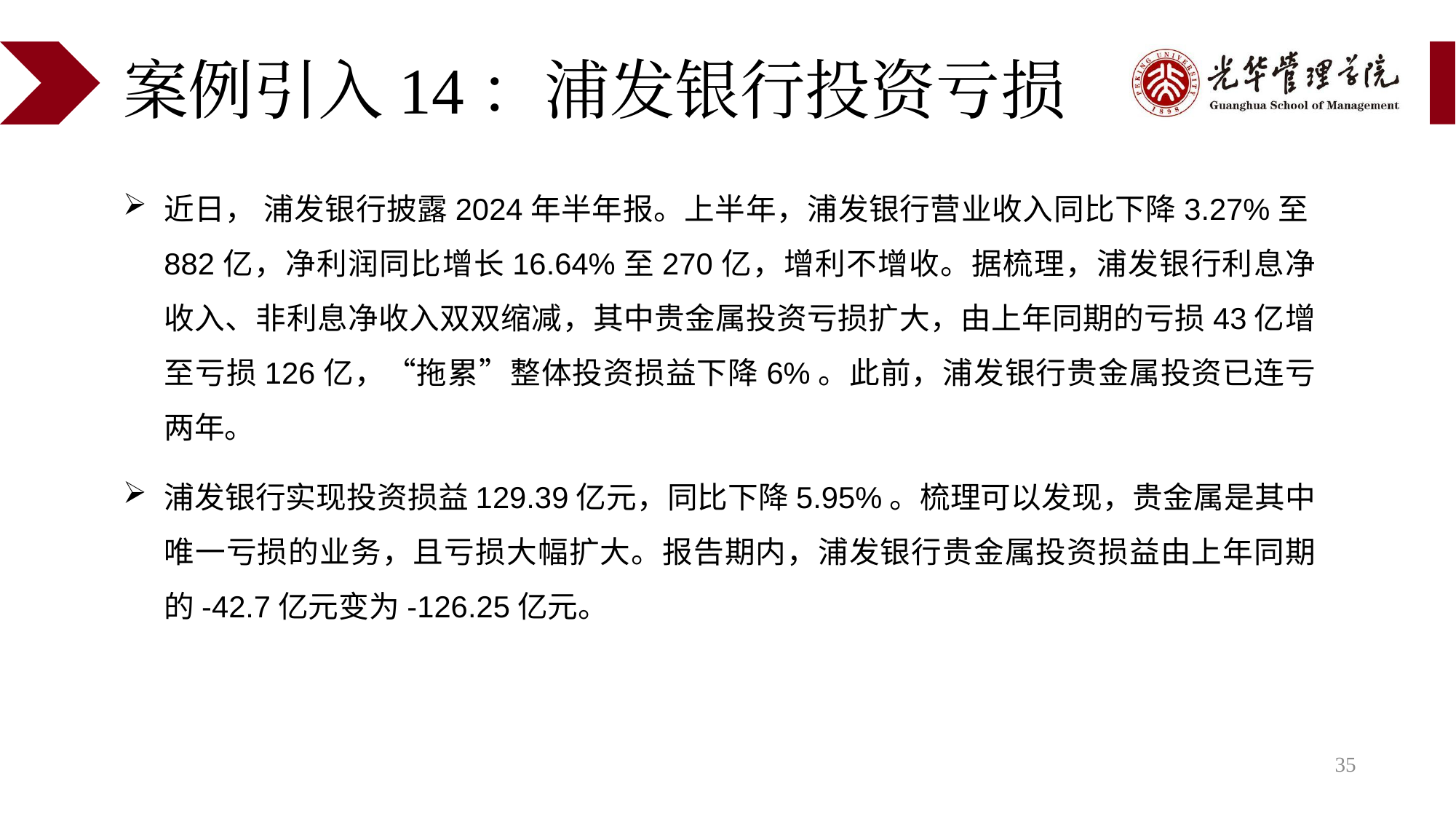

# 案例引入14：浦发银行投资亏损
近日， 浦发银行披露2024年半年报。上半年，浦发银行营业收入同比下降3.27%至882亿，净利润同比增长16.64%至270亿，增利不增收。据梳理，浦发银行利息净收入、非利息净收入双双缩减，其中贵金属投资亏损扩大，由上年同期的亏损43亿增至亏损126亿，“拖累”整体投资损益下降6%。此前，浦发银行贵金属投资已连亏两年。
浦发银行实现投资损益129.39亿元，同比下降5.95%。梳理可以发现，贵金属是其中唯一亏损的业务，且亏损大幅扩大。报告期内，浦发银行贵金属投资损益由上年同期的-42.7亿元变为-126.25亿元。
35